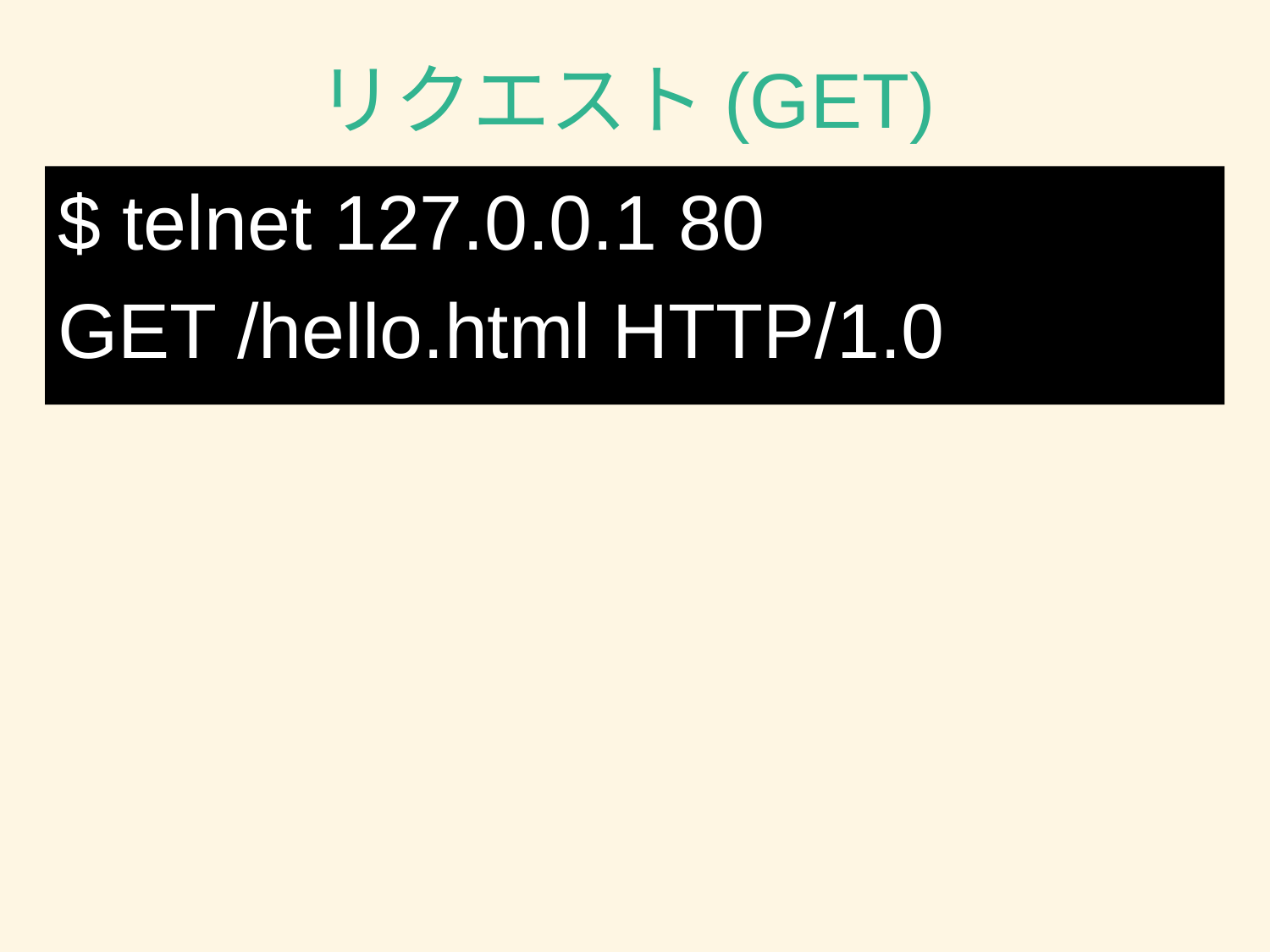

# リクエスト(GET)
$ telnet 127.0.0.1 80
GET /hello.html HTTP/1.0